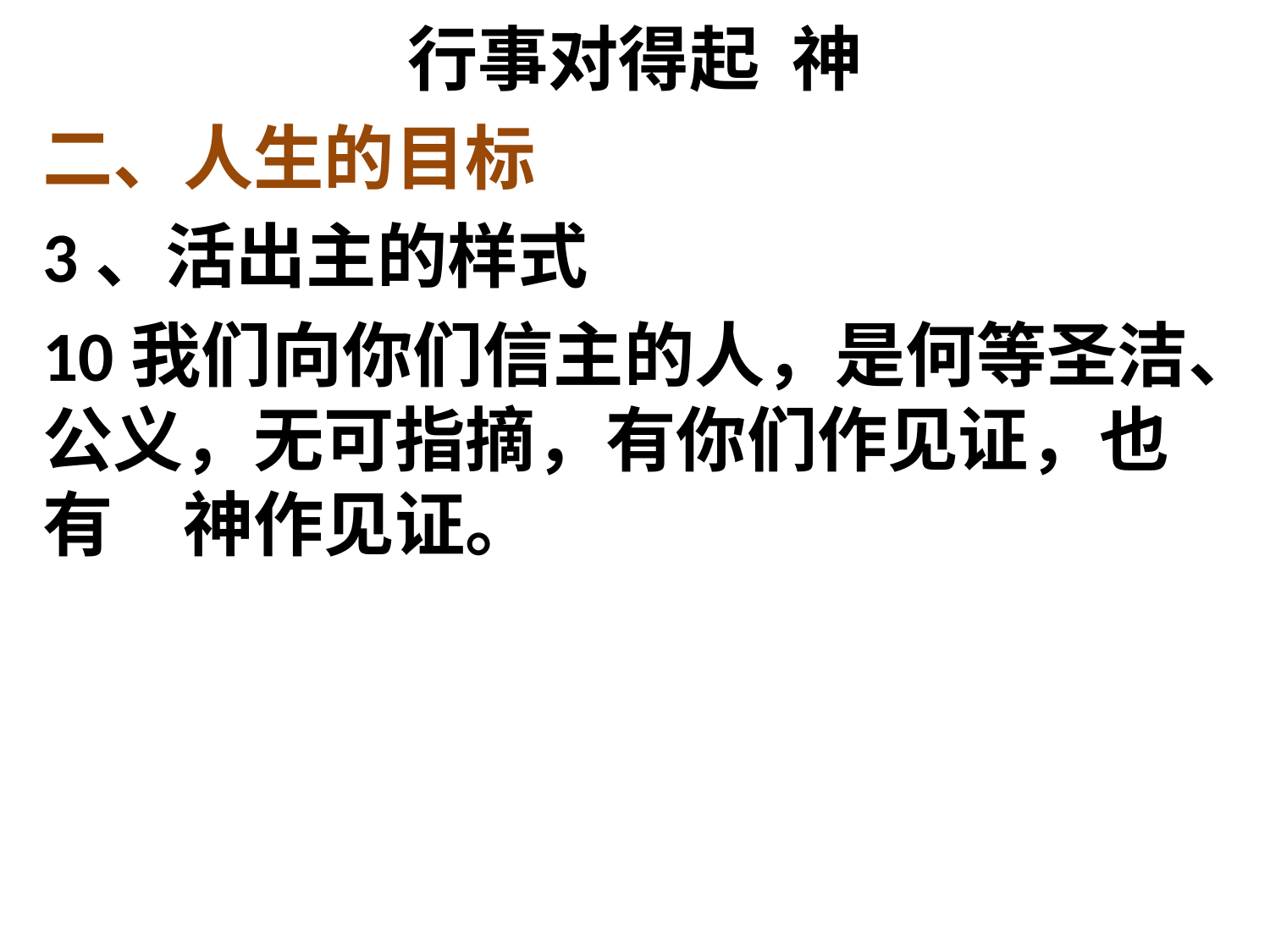

# 行事对得起  神
二、人生的目标
3、活出主的样式
10我们向你们信主的人，是何等圣洁、公义，无可指摘，有你们作见证，也有　神作见证。